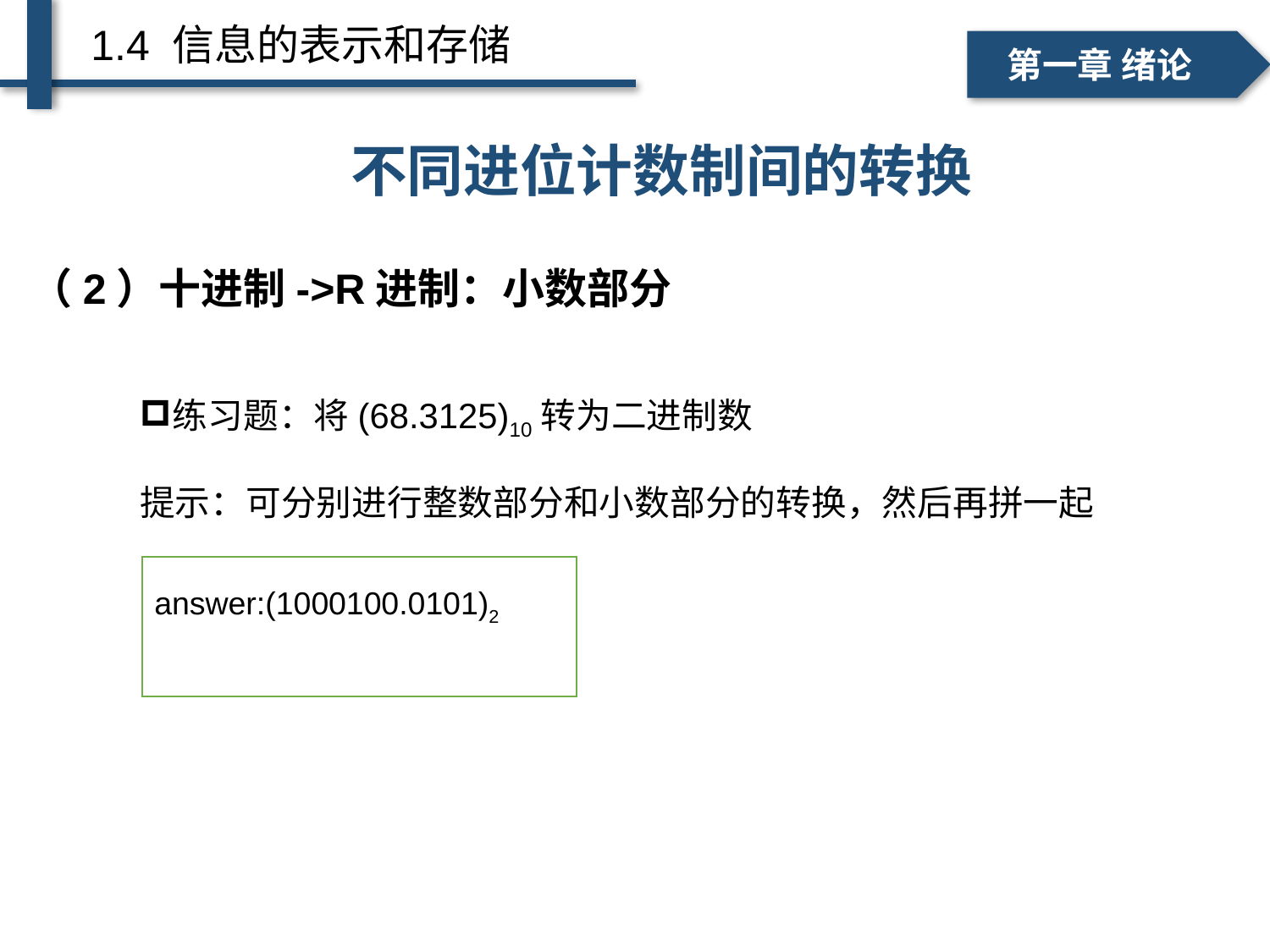

1.4 信息的表示和存储

一、个人简介
二、学术成绩

第一章 绪论
# 不同进位计数制间的转换 ——十进制→ R 进制

不同进位计数制间的转换
（2）十进制->R进制：小数部分
练习题：将(68.3125)10转为二进制数
提示：可分别进行整数部分和小数部分的转换，然后再拼一起

answer:(1000100.0101)2

56